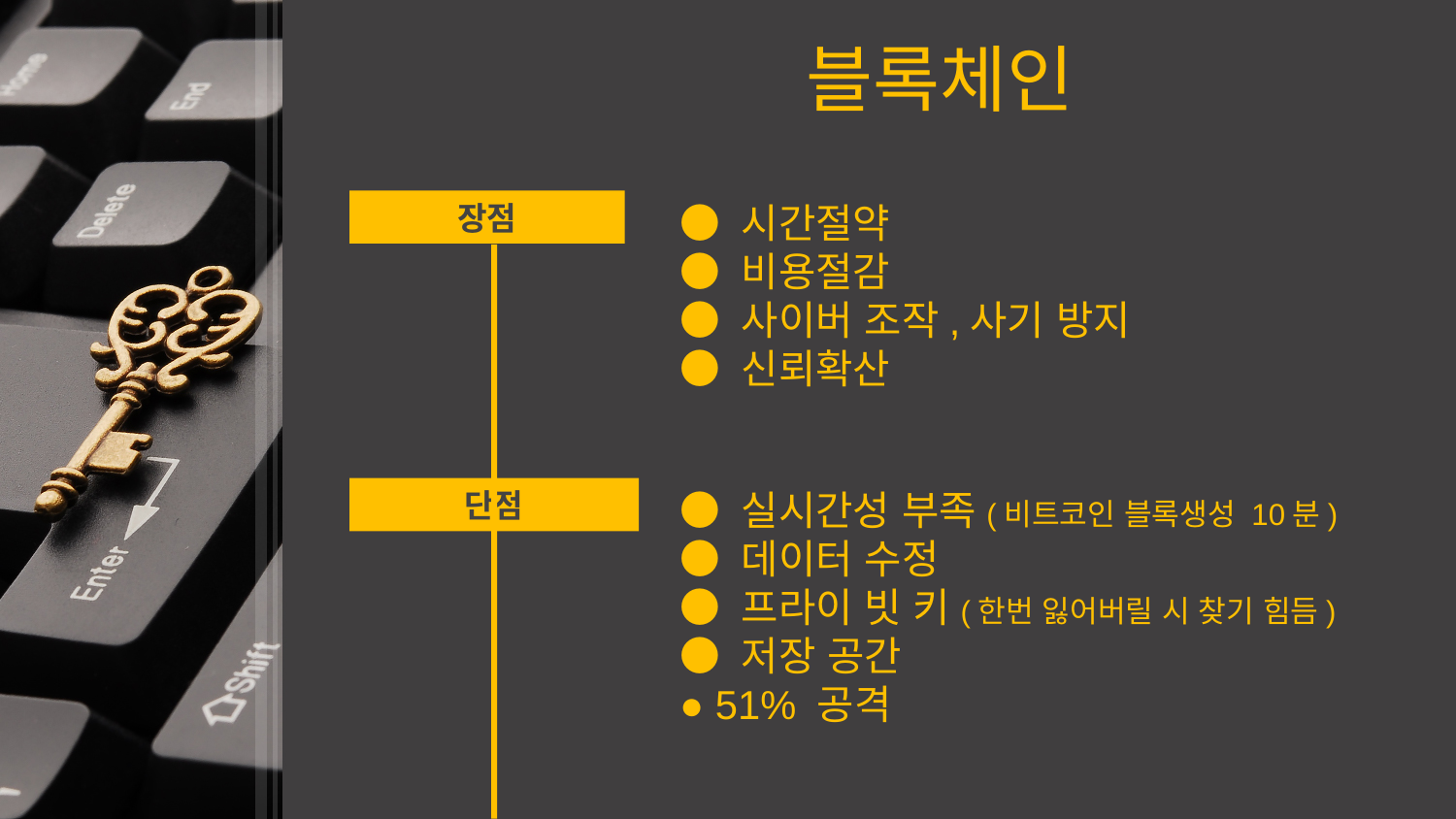

블록체인
장점
● 시간절약
● 비용절감
● 사이버 조작,사기 방지
● 신뢰확산

단점
● 실시간성 부족(비트코인 블록생성 10분)
● 데이터 수정
● 프라이 빗 키(한번 잃어버릴 시 찾기 힘듬)
● 저장 공간
● 51% 공격